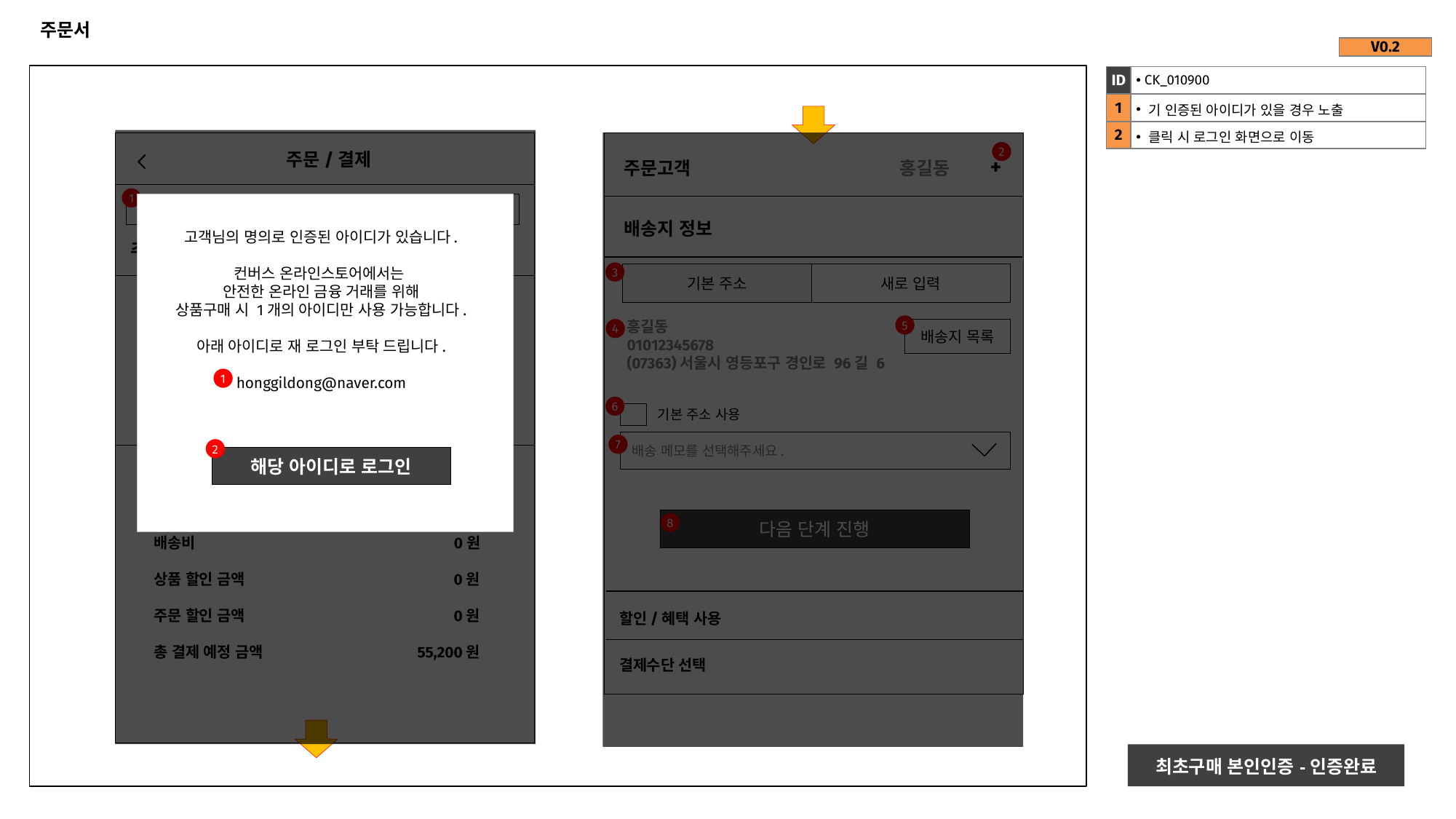

# 주문서
| V0.2 |
| --- |

| ID | CK\_010900 |
| --- | --- |
| 1 | 기 인증된 아이디가 있을 경우 노출 |
| 2 | 클릭 시 로그인 화면으로 이동 |

2
 주문/결제
주문고객                                         홍길동
+

1
1. 주문고객 > 2. 배송지 정보 > 3. 결제하기 > 4. 구매완료

배송지 정보
고객님의 명의로 인증된 아이디가 있습니다.

컨버스 온라인스토어에서는
안전한 온라인 금융 거래를 위해
상품구매 시 1개의 아이디만 사용 가능합니다.

아래 아이디로 재 로그인 부탁 드립니다.

honggildong@naver.com
-
주문상품
3
기본 주소
새로 입력

Product
Img
X
척테일러 올스타 슬립

화이트 / 260
수량 : 1
홍길동
01012345678
(07363)서울시 영등포구 경인로 96길 6
5
배송지 목록
4
1
69,000원
55,200원
6
기본 주소 사용

 배송 메모를 선택해주세요.
7
2

해당 아이디로 로그인
주문예정금액
상품 금액                                 69,000원 55,200원

배송비                                                             0원

상품 할인 금액                                                 0원

주문 할인 금액                                                 0원

총 결제 예정 금액                                    55,200원
다음 단계 진행
8
할인/혜택 사용
결제수단 선택

최초구매 본인인증-인증완료